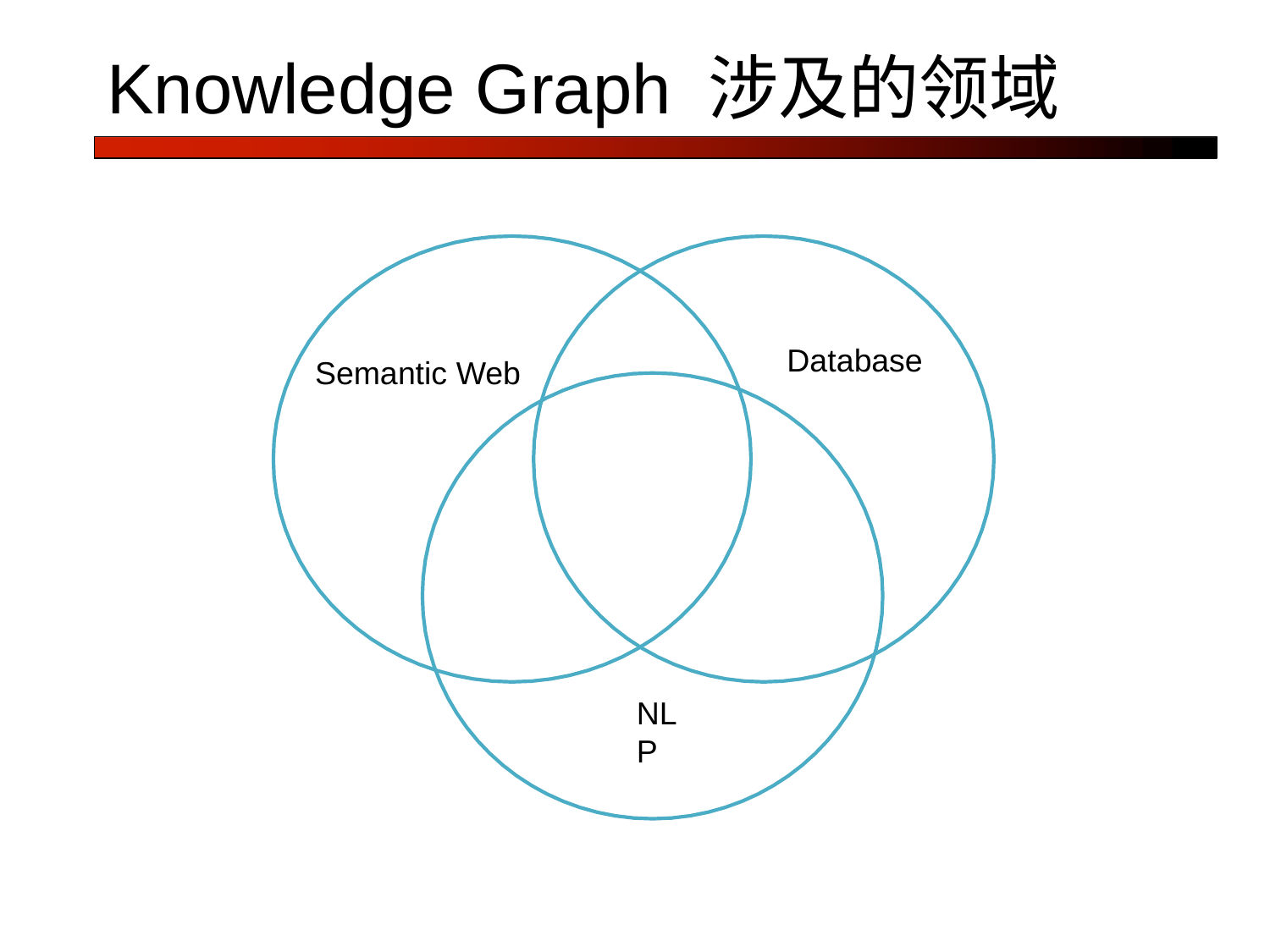

# Knowledge Graph 涉及的领域

Database
Semantic Web

NLP